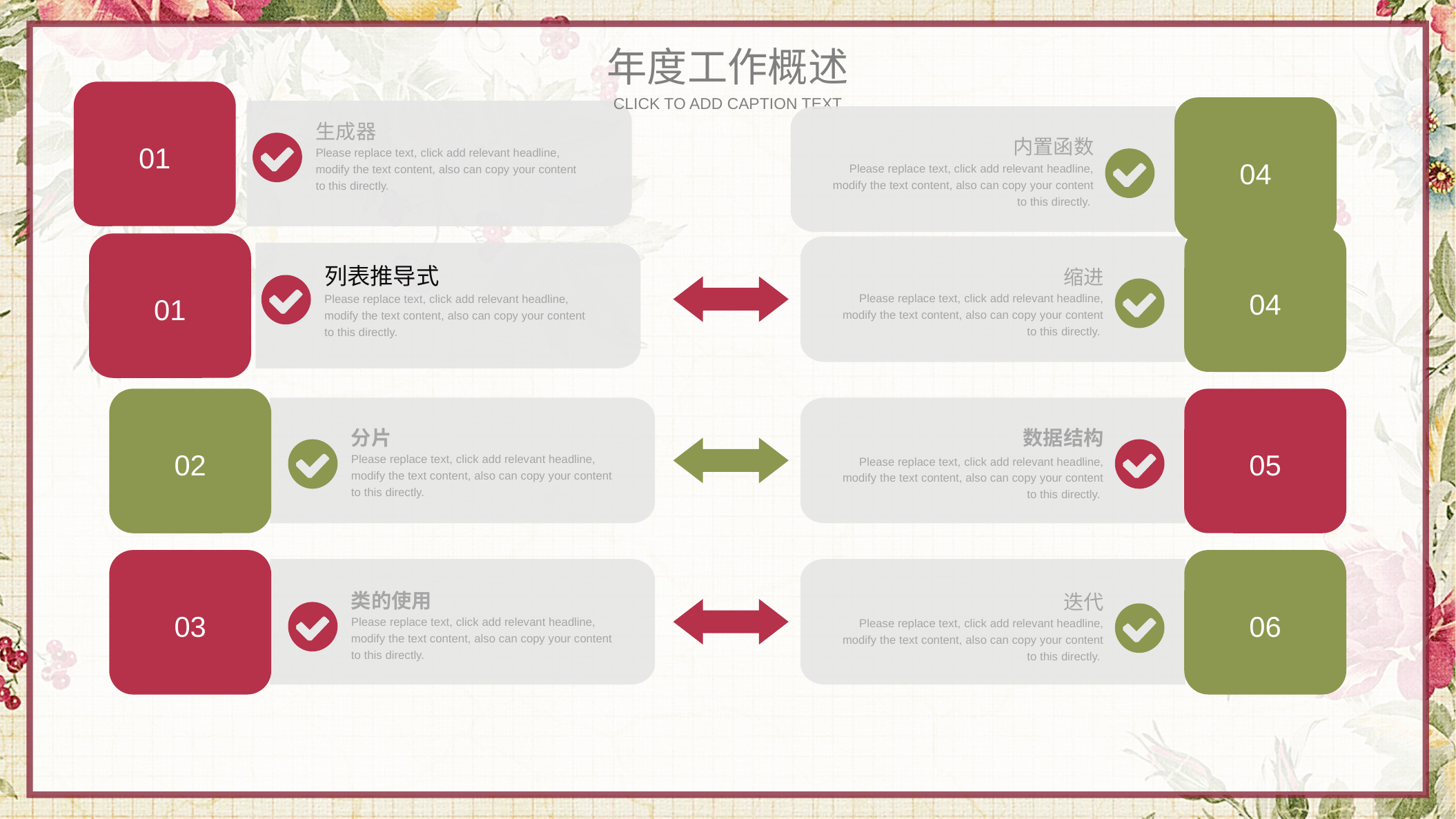

年度工作概述
01
CLICK TO ADD CAPTION TEXT
04

生成器
Please replace text, click add relevant headline, modify the text content, also can copy your content to this directly.
内置函数
Please replace text, click add relevant headline, modify the text content, also can copy your content to this directly.

04
01

列表推导式
Please replace text, click add relevant headline, modify the text content, also can copy your content to this directly.
缩进
Please replace text, click add relevant headline, modify the text content, also can copy your content to this directly.

02
05

分片
Please replace text, click add relevant headline, modify the text content, also can copy your content to this directly.
数据结构
Please replace text, click add relevant headline, modify the text content, also can copy your content to this directly.

03
06

类的使用
Please replace text, click add relevant headline, modify the text content, also can copy your content to this directly.
迭代
Please replace text, click add relevant headline, modify the text content, also can copy your content to this directly.